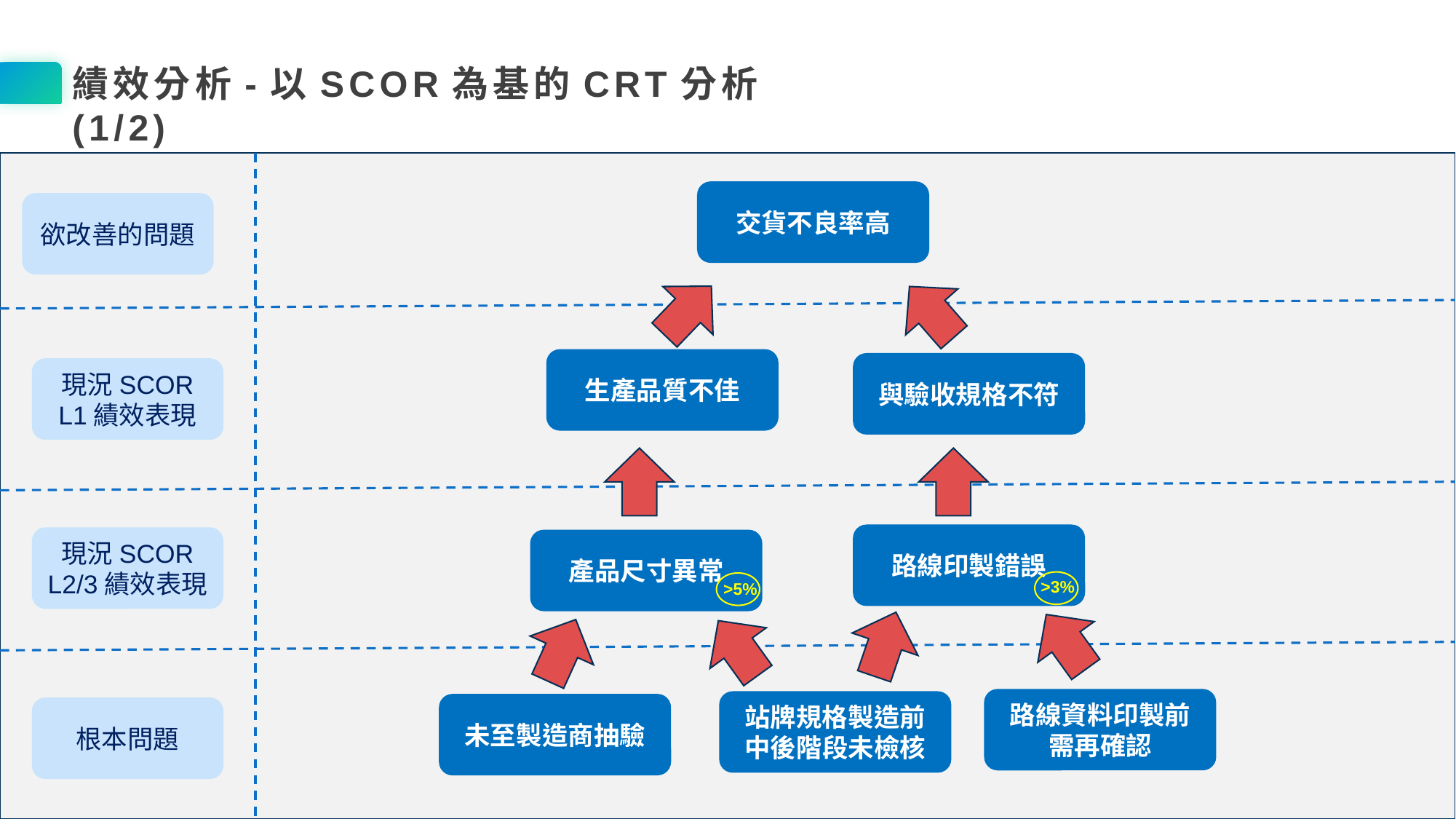

績效分析-以SCOR為基的CRT分析(1/2)

交貨不良率高
欲改善的問題

生產品質不佳
與驗收規格不符
現況SCOR
L1績效表現

路線印製錯誤
現況SCOR
L2/3績效表現
產品尺寸異常
>3%

>5%

路線資料印製前需再確認
站牌規格製造前中後階段未檢核
未至製造商抽驗
根本問題